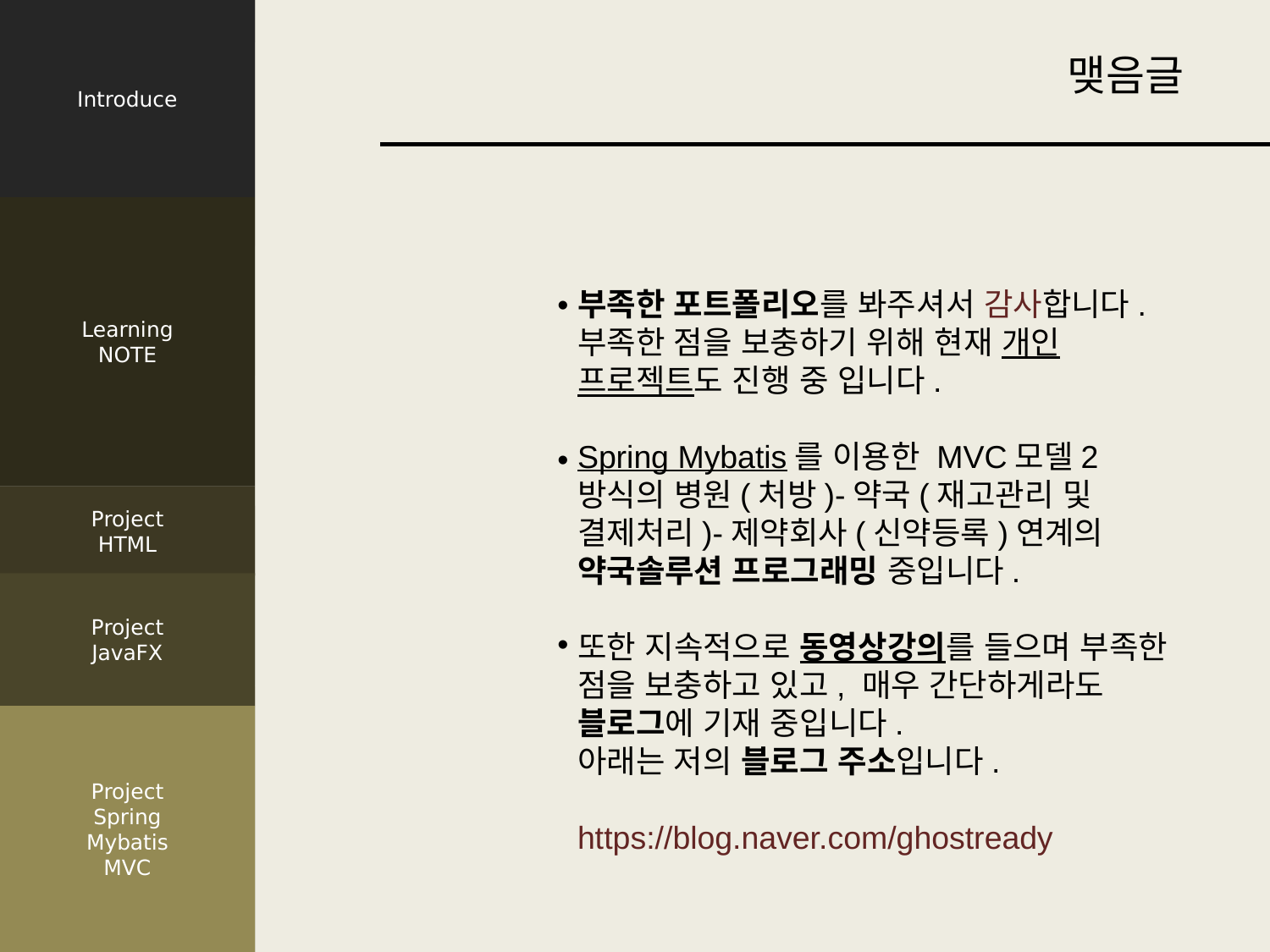

Introduce
Learning
NOTE
Project
HTML
Project
JavaFX
Project
Spring
Mybatis
MVC

이력 및 자기소개
맺음글
학습노트
부족한 포트폴리오를 봐주셔서 감사합니다.
부족한 점을 보충하기 위해 현재 개인 프로젝트도 진행 중 입니다.

Spring Mybatis를 이용한 MVC모델2 방식의 병원(처방)-약국(재고관리 및 결제처리)-제약회사(신약등록)연계의 약국솔루션 프로그래밍 중입니다.

또한 지속적으로 동영상강의를 들으며 부족한 점을 보충하고 있고, 매우 간단하게라도 블로그에 기재 중입니다.
아래는 저의 블로그 주소입니다.

https://blog.naver.com/ghostready

프로젝트

프로젝트

프로젝트